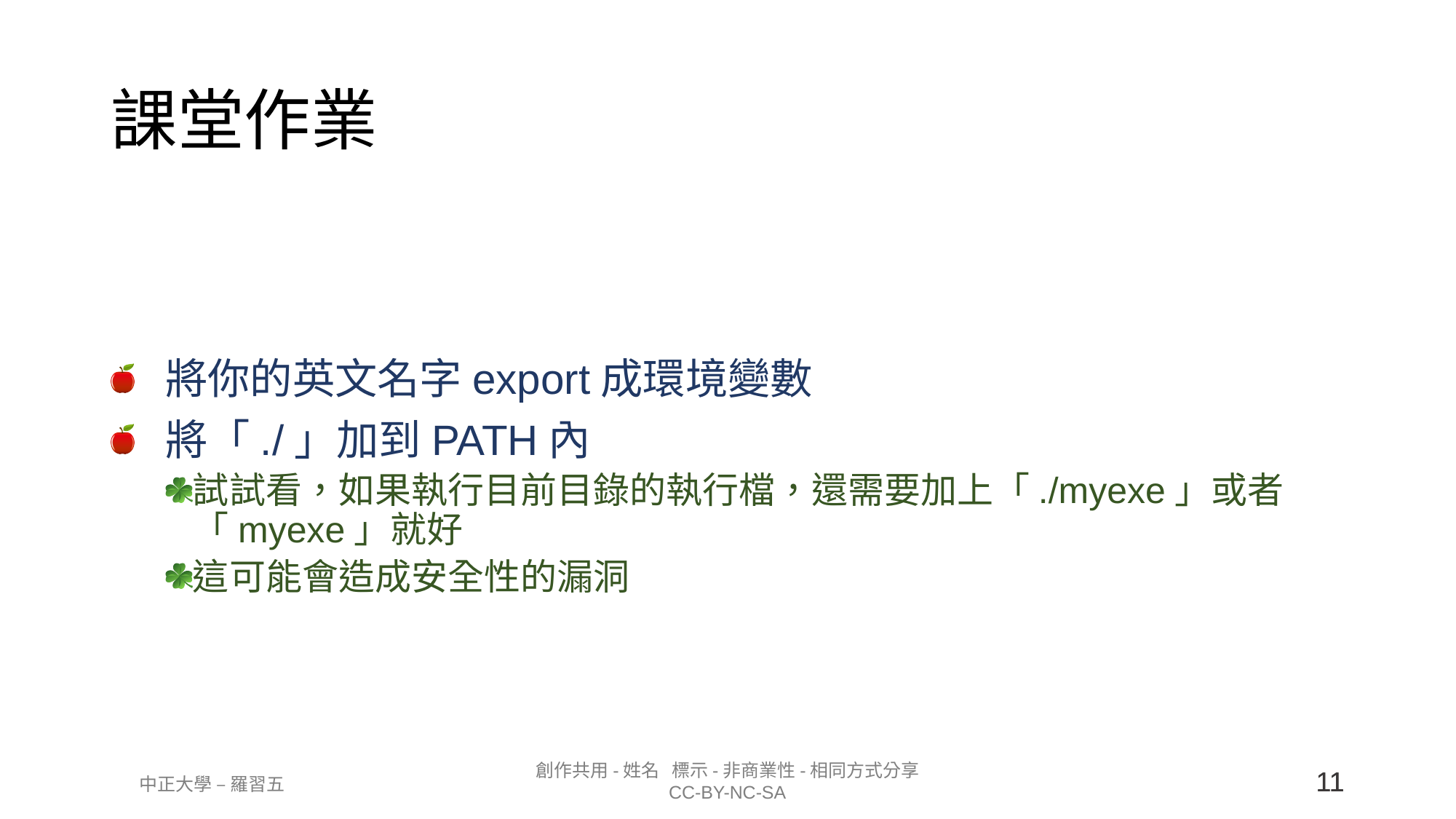

# 課堂作業
將你的英文名字export成環境變數
將「./」加到PATH內
試試看，如果執行目前目錄的執行檔，還需要加上「./myexe」或者「myexe」就好
這可能會造成安全性的漏洞